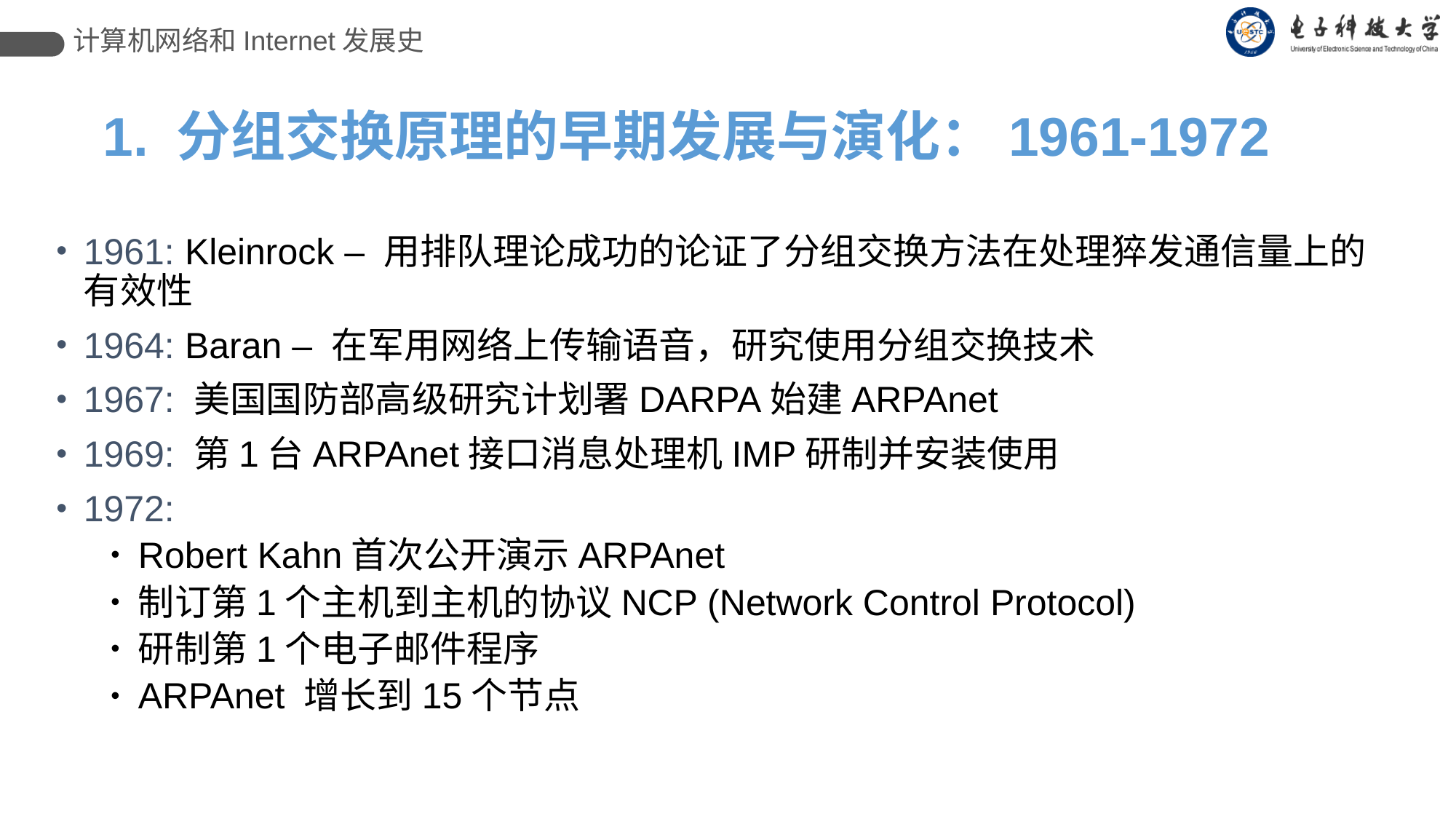

计算机网络和Internet发展史

       1. 分组交换原理的早期发展与演化：1961-1972
1961: Kleinrock – 用排队理论成功的论证了分组交换方法在处理猝发通信量上的有效性
1964: Baran – 在军用网络上传输语音，研究使用分组交换技术
1967: 美国国防部高级研究计划署DARPA始建ARPAnet
1969: 第1台ARPAnet接口消息处理机IMP研制并安装使用
1972:
Robert Kahn首次公开演示ARPAnet
制订第1个主机到主机的协议NCP (Network Control Protocol)
研制第1个电子邮件程序
ARPAnet 增长到15个节点